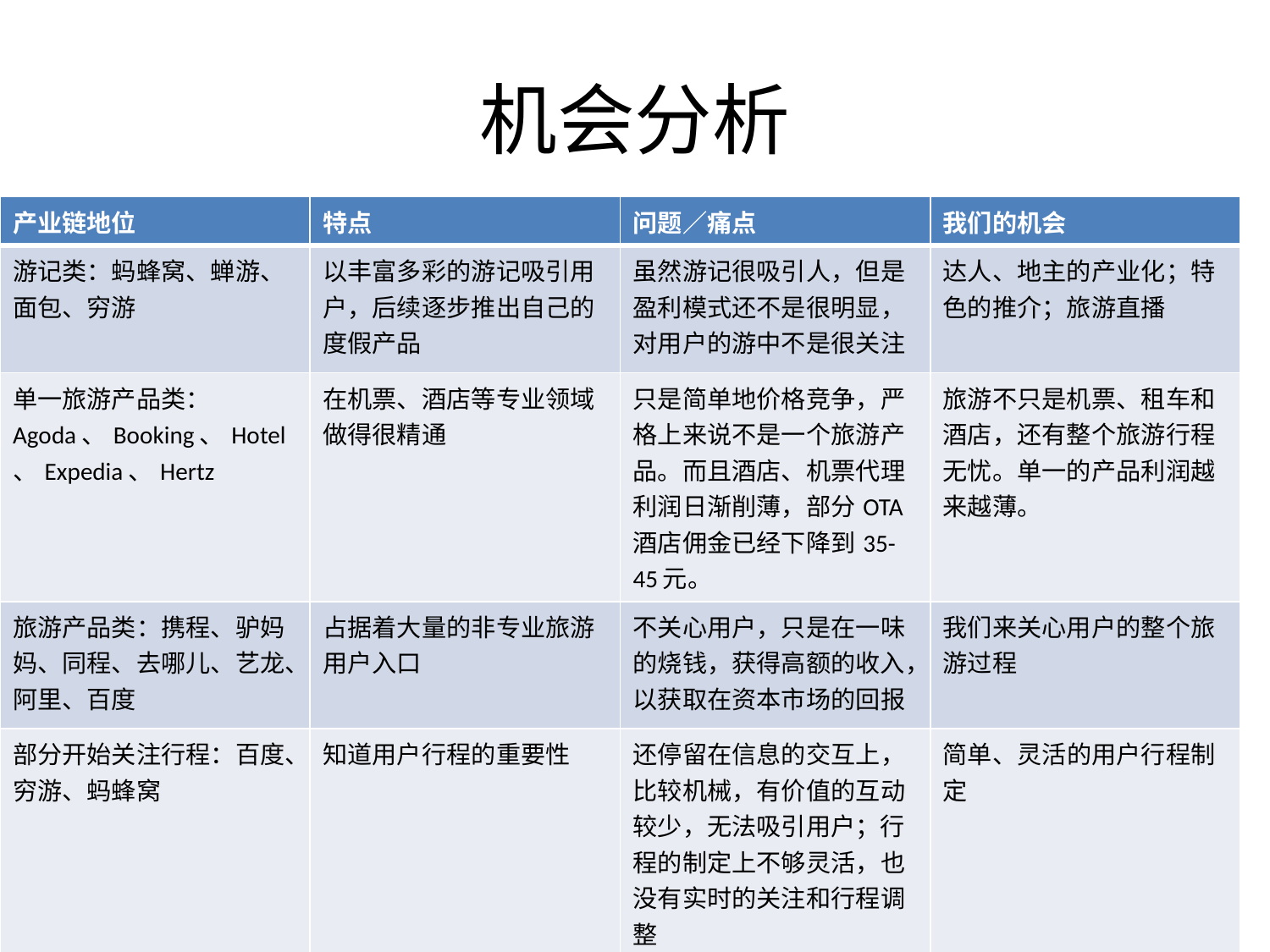

# 机会分析
| 产业链地位 | 特点 | 问题／痛点 | 我们的机会 |
| --- | --- | --- | --- |
| 游记类：蚂蜂窝、蝉游、面包、穷游 | 以丰富多彩的游记吸引用户，后续逐步推出自己的度假产品 | 虽然游记很吸引人，但是盈利模式还不是很明显，对用户的游中不是很关注 | 达人、地主的产业化；特色的推介；旅游直播 |
| 单一旅游产品类：Agoda、Booking、Hotel、Expedia、Hertz | 在机票、酒店等专业领域做得很精通 | 只是简单地价格竞争，严格上来说不是一个旅游产品。而且酒店、机票代理利润日渐削薄，部分OTA酒店佣金已经下降到35-45元。 | 旅游不只是机票、租车和酒店，还有整个旅游行程无忧。单一的产品利润越来越薄。 |
| 旅游产品类：携程、驴妈妈、同程、去哪儿、艺龙、阿里、百度 | 占据着大量的非专业旅游用户入口 | 不关心用户，只是在一味的烧钱，获得高额的收入，以获取在资本市场的回报 | 我们来关心用户的整个旅游过程 |
| 部分开始关注行程：百度、穷游、蚂蜂窝 | 知道用户行程的重要性 | 还停留在信息的交互上，比较机械，有价值的互动较少，无法吸引用户；行程的制定上不够灵活，也没有实时的关注和行程调整 | 简单、灵活的用户行程制定 |